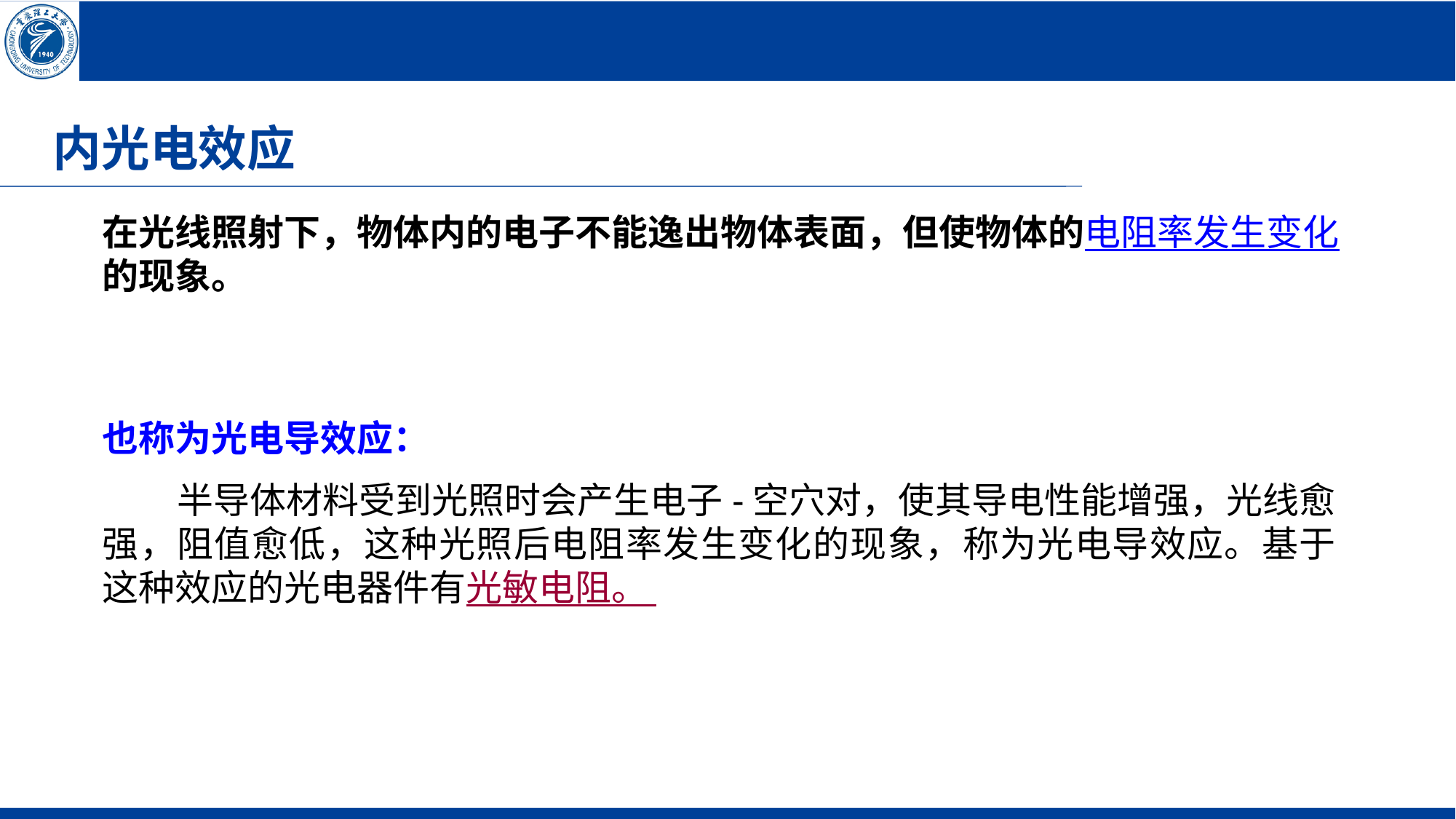

内光电效应
在光线照射下，物体内的电子不能逸出物体表面，但使物体的电阻率发生变化的现象。

也称为光电导效应：
        半导体材料受到光照时会产生电子-空穴对，使其导电性能增强，光线愈强，阻值愈低，这种光照后电阻率发生变化的现象，称为光电导效应。基于这种效应的光电器件有光敏电阻。
93